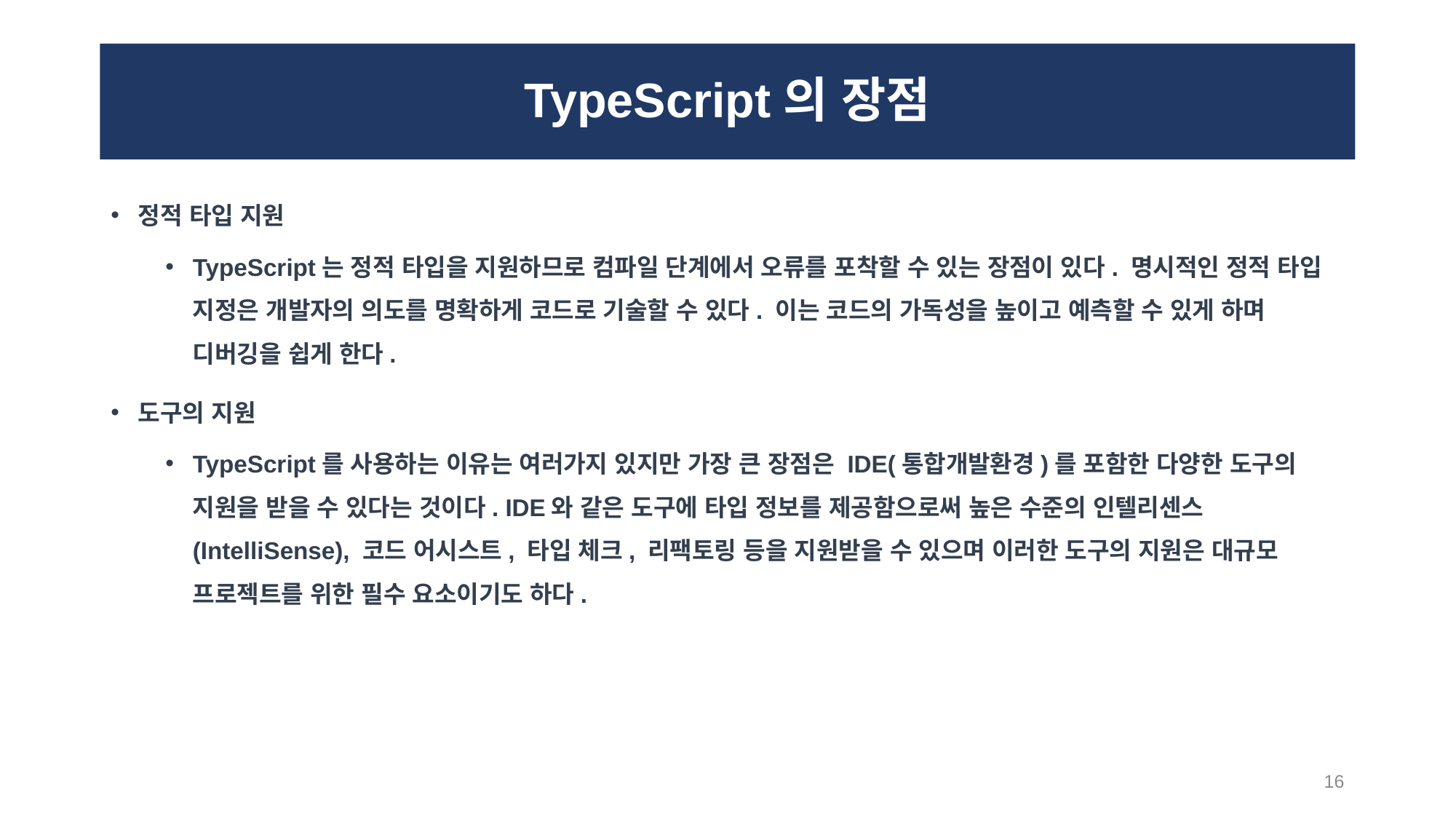

# TypeScript의 장점
정적 타입 지원
TypeScript는 정적 타입을 지원하므로 컴파일 단계에서 오류를 포착할 수 있는 장점이 있다. 명시적인 정적 타입 지정은 개발자의 의도를 명확하게 코드로 기술할 수 있다. 이는 코드의 가독성을 높이고 예측할 수 있게 하며 디버깅을 쉽게 한다.
도구의 지원
TypeScript를 사용하는 이유는 여러가지 있지만 가장 큰 장점은 IDE(통합개발환경)를 포함한 다양한 도구의 지원을 받을 수 있다는 것이다. IDE와 같은 도구에 타입 정보를 제공함으로써 높은 수준의 인텔리센스(IntelliSense), 코드 어시스트, 타입 체크, 리팩토링 등을 지원받을 수 있으며 이러한 도구의 지원은 대규모 프로젝트를 위한 필수 요소이기도 하다.

16